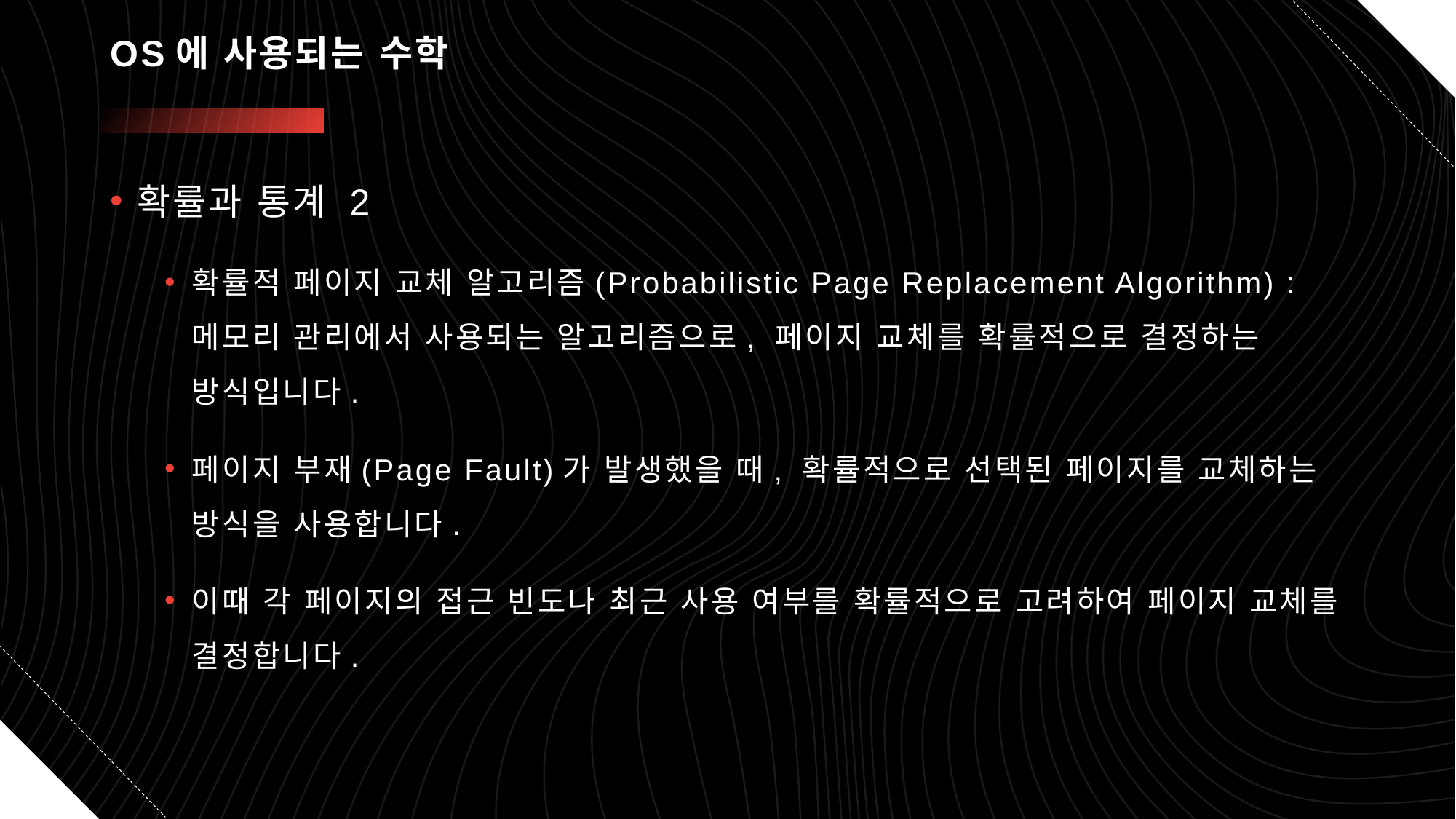

# OS에 사용되는 수학
확률과 통계 2
확률적 페이지 교체 알고리즘(Probabilistic Page Replacement Algorithm) : 메모리 관리에서 사용되는 알고리즘으로, 페이지 교체를 확률적으로 결정하는 방식입니다.
페이지 부재(Page Fault)가 발생했을 때, 확률적으로 선택된 페이지를 교체하는 방식을 사용합니다.
이때 각 페이지의 접근 빈도나 최근 사용 여부를 확률적으로 고려하여 페이지 교체를 결정합니다.